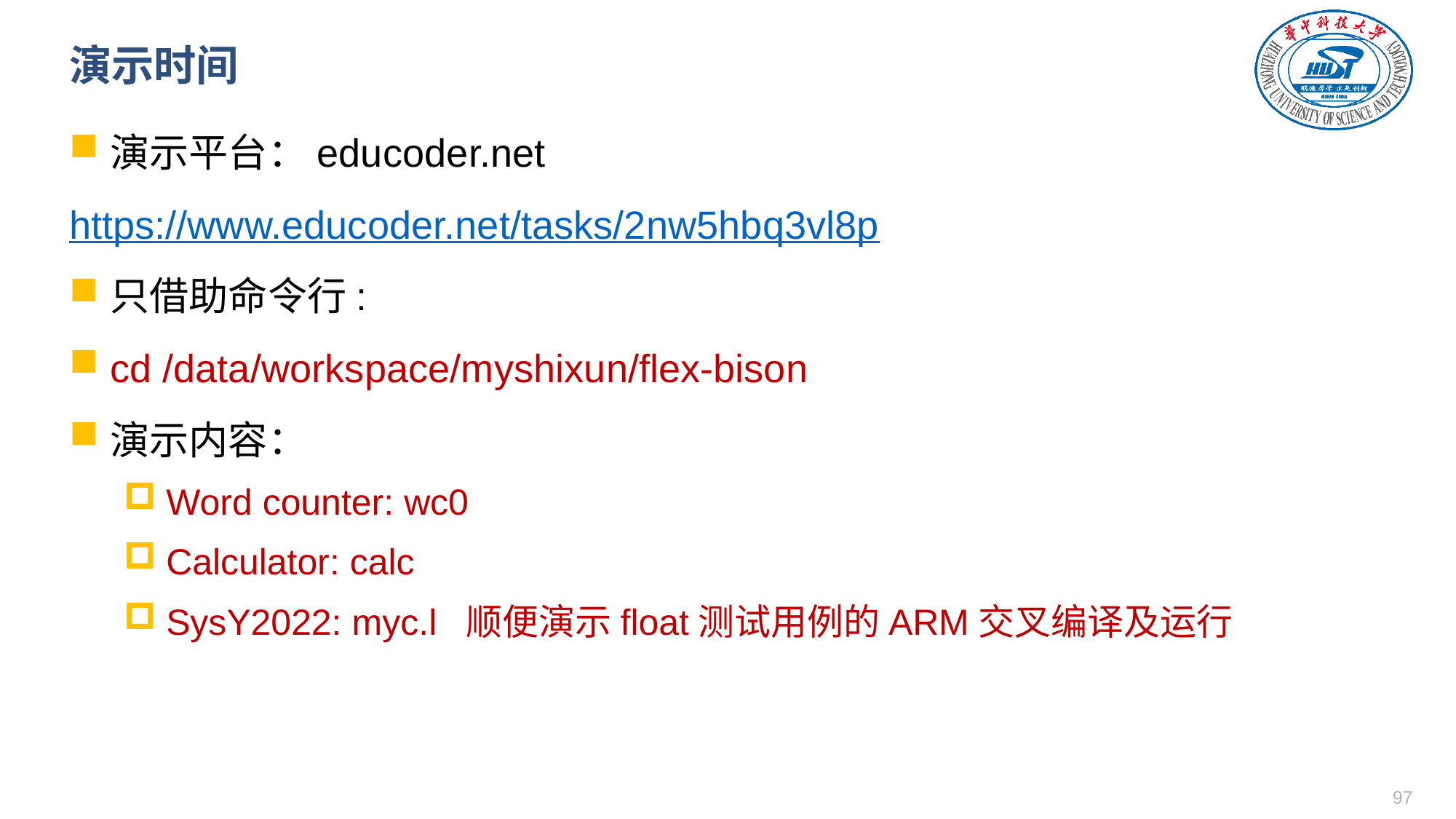

# 演示时间
演示平台：educoder.net
https://www.educoder.net/tasks/2nw5hbq3vl8p
只借助命令行:
cd /data/workspace/myshixun/flex-bison
演示内容：
Word counter: wc0
Calculator: calc
SysY2022: myc.l  顺便演示float测试用例的ARM交叉编译及运行

97